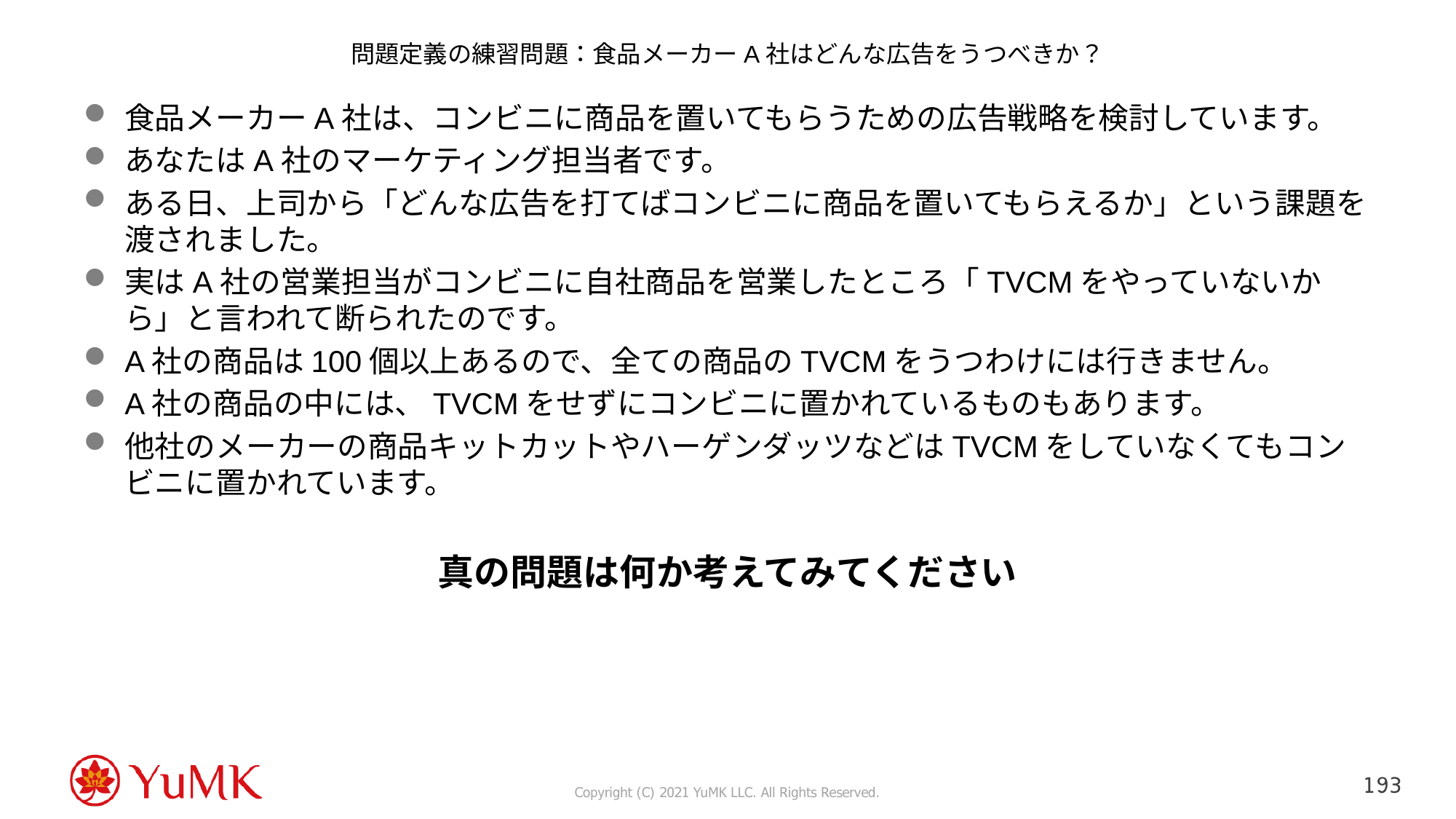

# 問題定義の練習問題：食品メーカーA社はどんな広告をうつべきか？
食品メーカーA社は、コンビニに商品を置いてもらうための広告戦略を検討しています。
あなたはA社のマーケティング担当者です。
ある日、上司から「どんな広告を打てばコンビニに商品を置いてもらえるか」という課題を渡されました。
実はA社の営業担当がコンビニに自社商品を営業したところ「TVCMをやっていないから」と言われて断られたのです。
A社の商品は100個以上あるので、全ての商品のTVCMをうつわけには行きません。
A社の商品の中には、TVCMをせずにコンビニに置かれているものもあります。
他社のメーカーの商品キットカットやハーゲンダッツなどはTVCMをしていなくてもコンビニに置かれています。

真の問題は何か考えてみてください
193